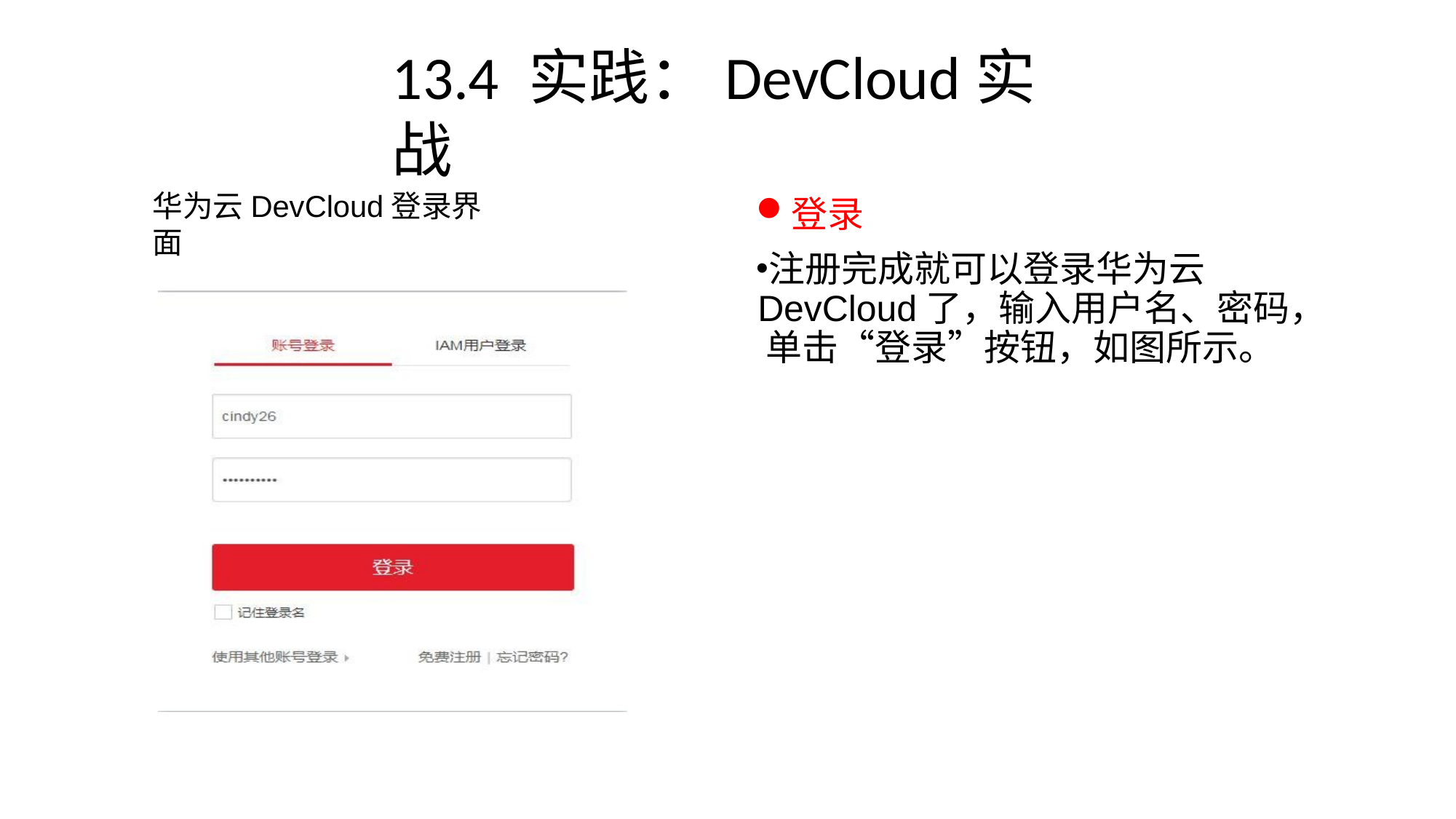

# 13.4	实践：DevCloud实战
登录
注册完成就可以登录华为云 DevCloud了，输入用户名、密码， 单击“登录”按钮，如图所示。
华为云DevCloud登录界面